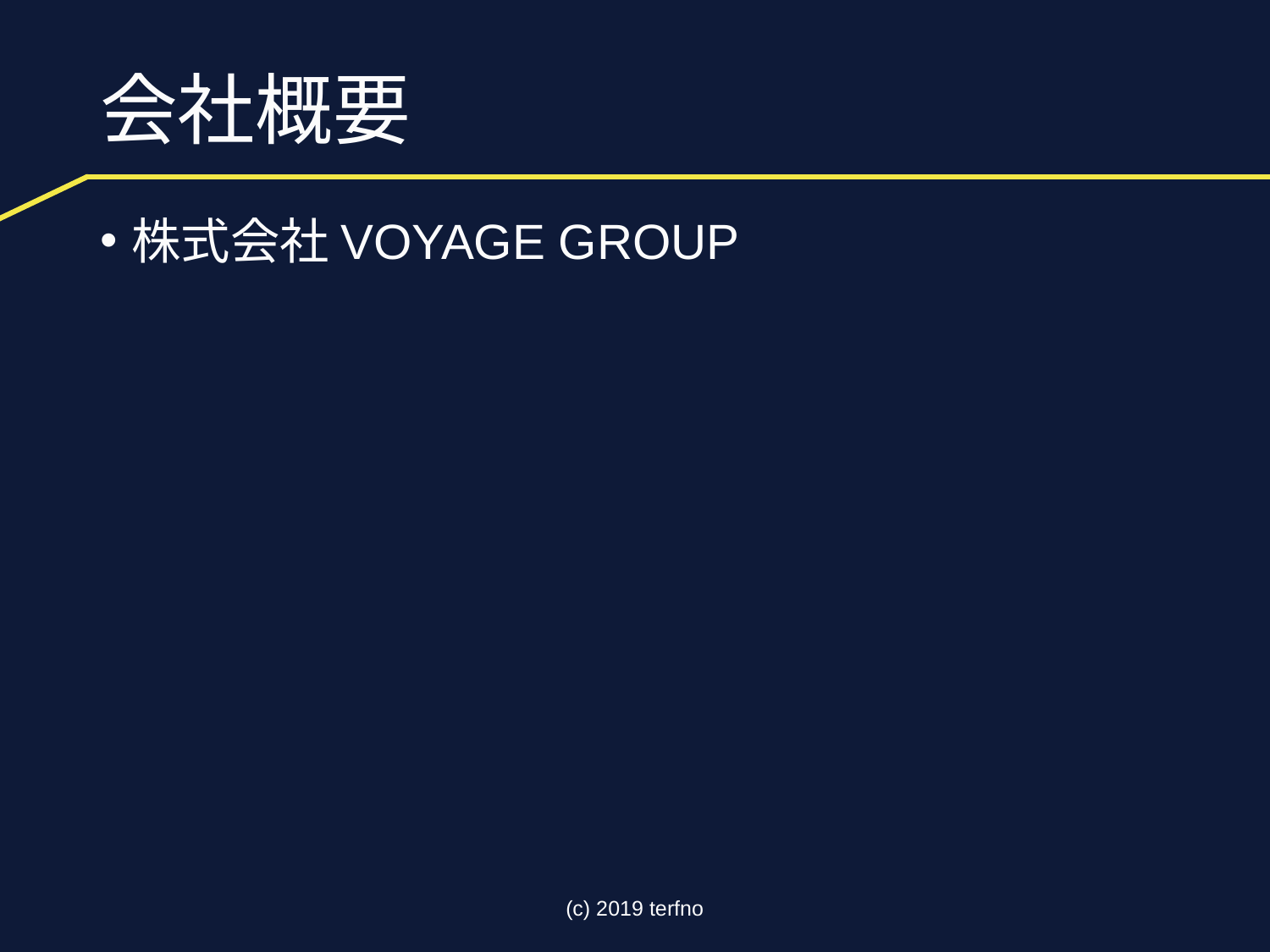

# 会社概要
株式会社VOYAGE GROUP
(c) 2019 terfno